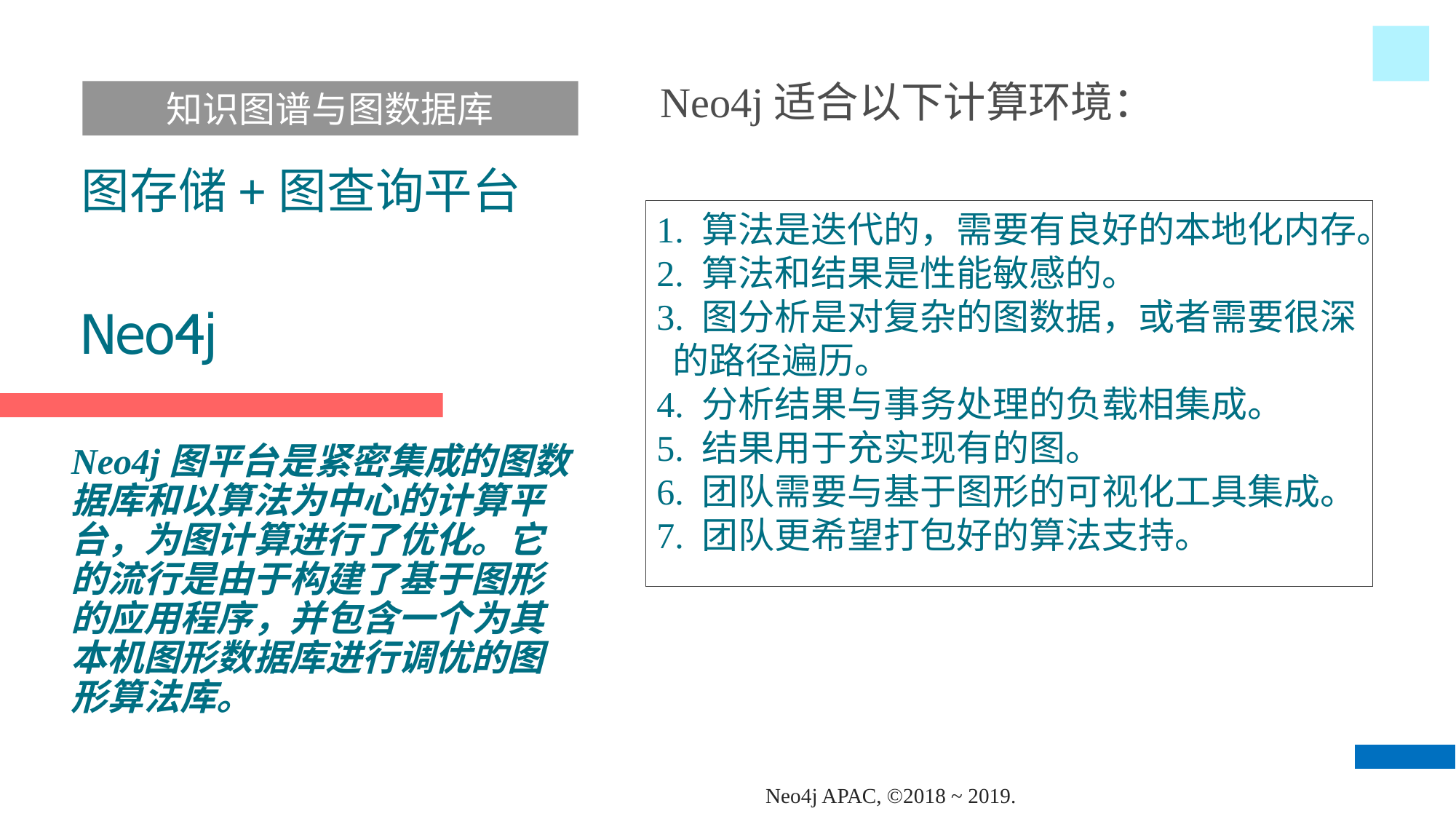

Neo4j适合以下计算环境：
知识图谱与图数据库
图存储+图查询平台
1. 算法是迭代的，需要有良好的本地化内存。
2. 算法和结果是性能敏感的。
3. 图分析是对复杂的图数据，或者需要很深   的路径遍历。
4. 分析结果与事务处理的负载相集成。
5. 结果用于充实现有的图。
6. 团队需要与基于图形的可视化工具集成。
7. 团队更希望打包好的算法支持。

# Neo4j
Neo4j图平台是紧密集成的图数据库和以算法为中心的计算平台，为图计算进行了优化。它的流行是由于构建了基于图形的应用程序，并包含一个为其本机图形数据库进行调优的图形算法库。